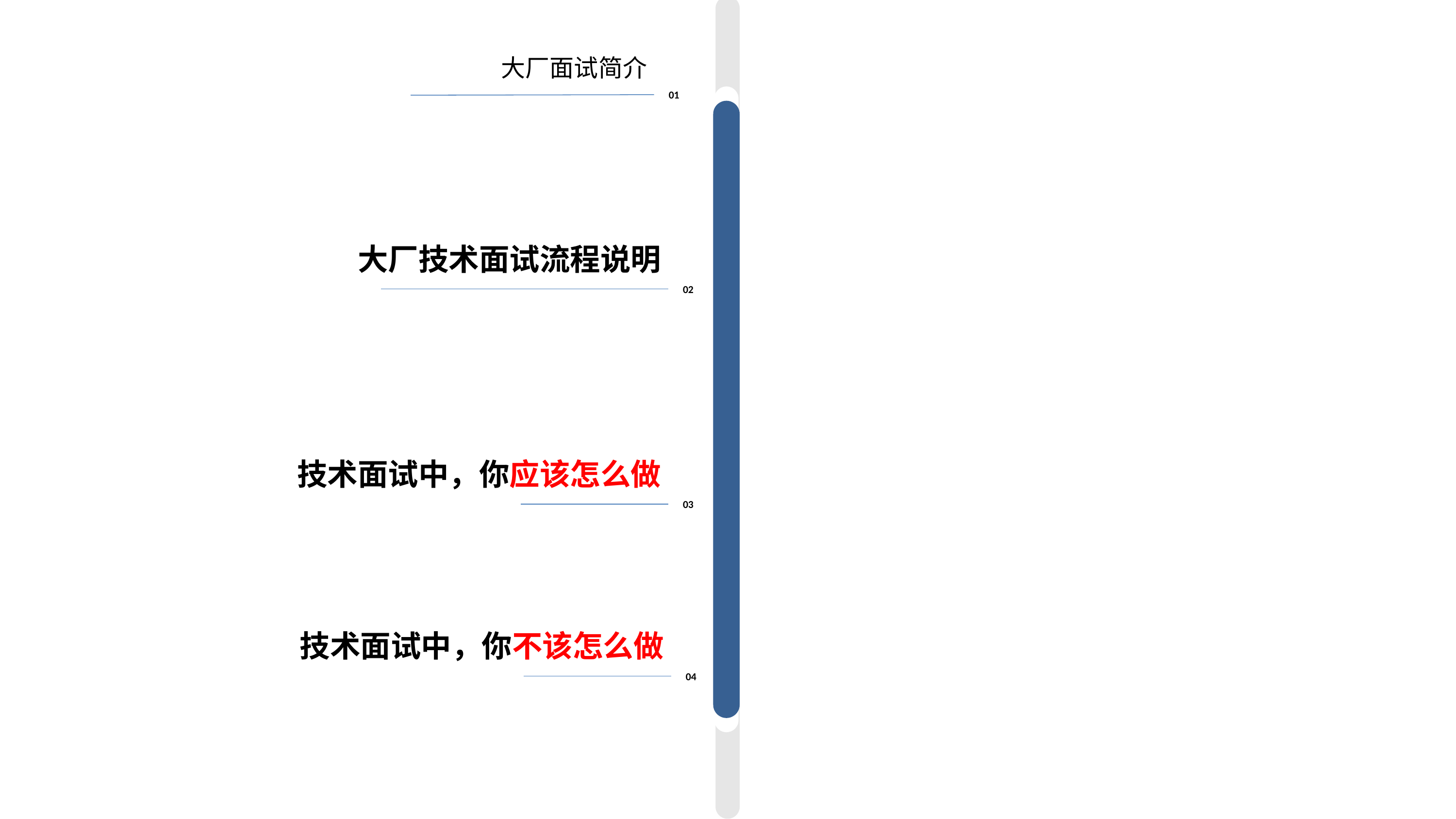

∫

大厂面试简介
01

30%
大厂技术面试流程说明
02

70%
技术面试中，你应该怎么做
95%

03
54%

技术面试中，你不该怎么做
04